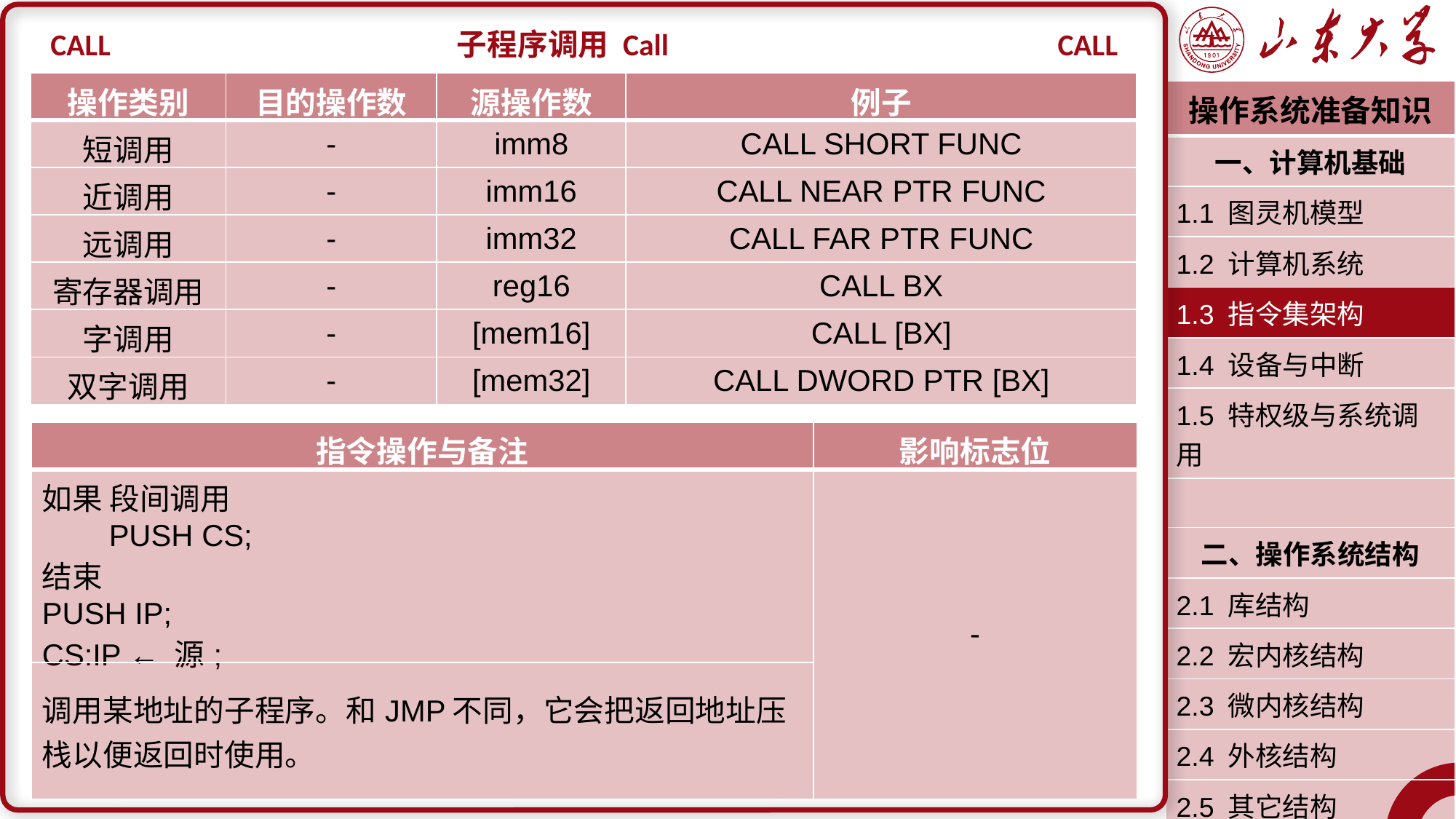

CALL
子程序调用 Call
CALL
| 操作类别 | 目的操作数 | 源操作数 | 例子 |
| --- | --- | --- | --- |
| 短调用 | - | imm8 | CALL SHORT FUNC |
| 近调用 | - | imm16 | CALL NEAR PTR FUNC |
| 远调用 | - | imm32 | CALL FAR PTR FUNC |
| 寄存器调用 | - | reg16 | CALL BX |
| 字调用 | - | [mem16] | CALL [BX] |
| 双字调用 | - | [mem32] | CALL DWORD PTR [BX] |
| 操作系统准备知识 |
| --- |
| 一、计算机基础 |
| 1.1 图灵机模型 |
| 1.2 计算机系统 |
| 1.3 指令集架构 |
| 1.4 设备与中断 |
| 1.5 特权级与系统调用 |
|  |
| 二、操作系统结构 |
| 2.1 库结构 |
| 2.2 宏内核结构 |
| 2.3 微内核结构 |
| 2.4 外核结构 |
| 2.5 其它结构 |
| 潘润宇 2023.02 |
| 指令操作与备注 | 影响标志位 |
| --- | --- |
| 如果 段间调用 PUSH CS; 结束 PUSH IP; CS:IP ← 源; | - |
| 调用某地址的子程序。和JMP不同，它会把返回地址压栈以便返回时使用。 |  |